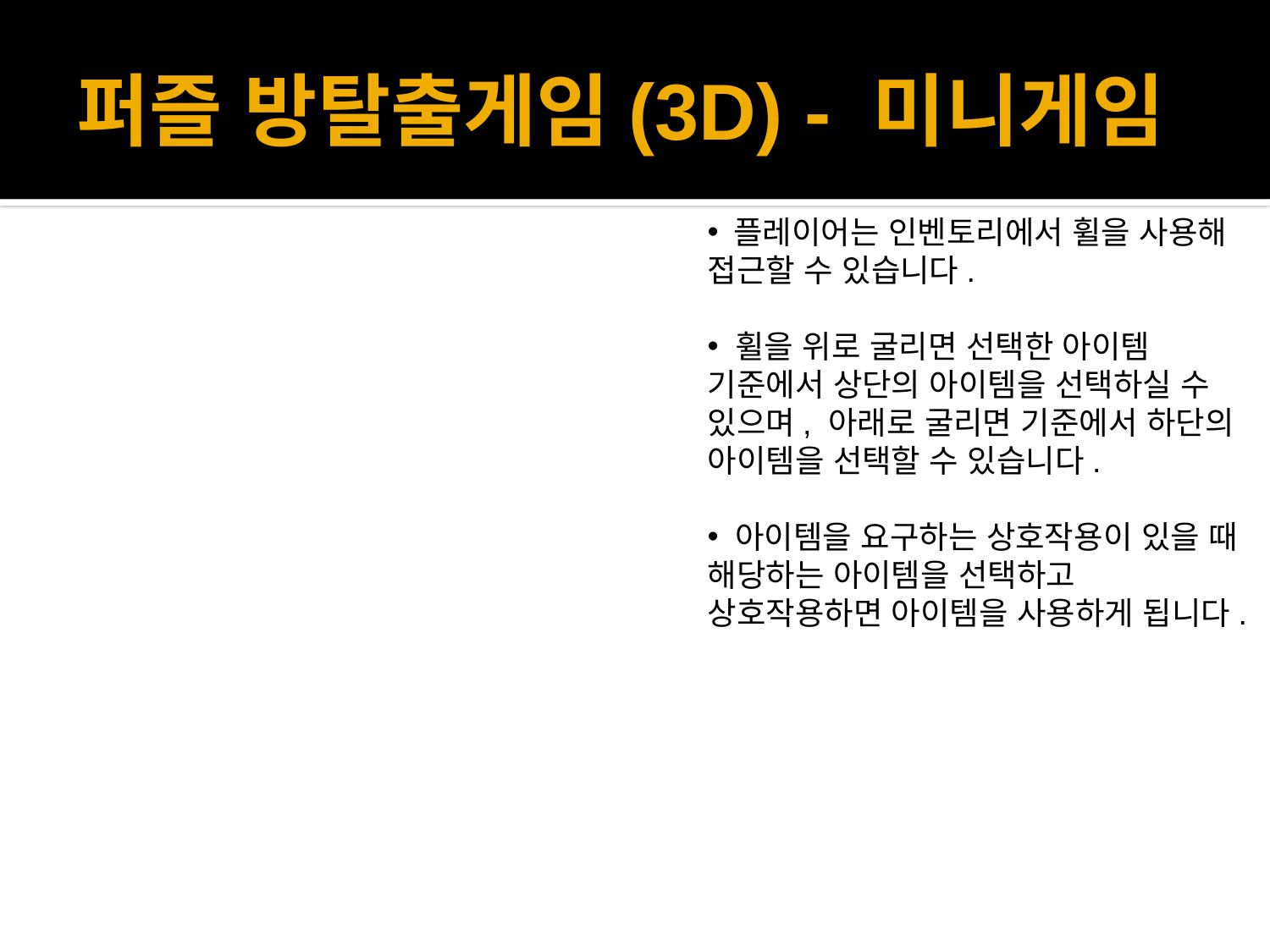

# 퍼즐 방탈출게임(3D) - 미니게임
 플레이어는 인벤토리에서 휠을 사용해 접근할 수 있습니다.

 휠을 위로 굴리면 선택한 아이템 기준에서 상단의 아이템을 선택하실 수 있으며, 아래로 굴리면 기준에서 하단의 아이템을 선택할 수 있습니다.

 아이템을 요구하는 상호작용이 있을 때 해당하는 아이템을 선택하고 상호작용하면 아이템을 사용하게 됩니다.